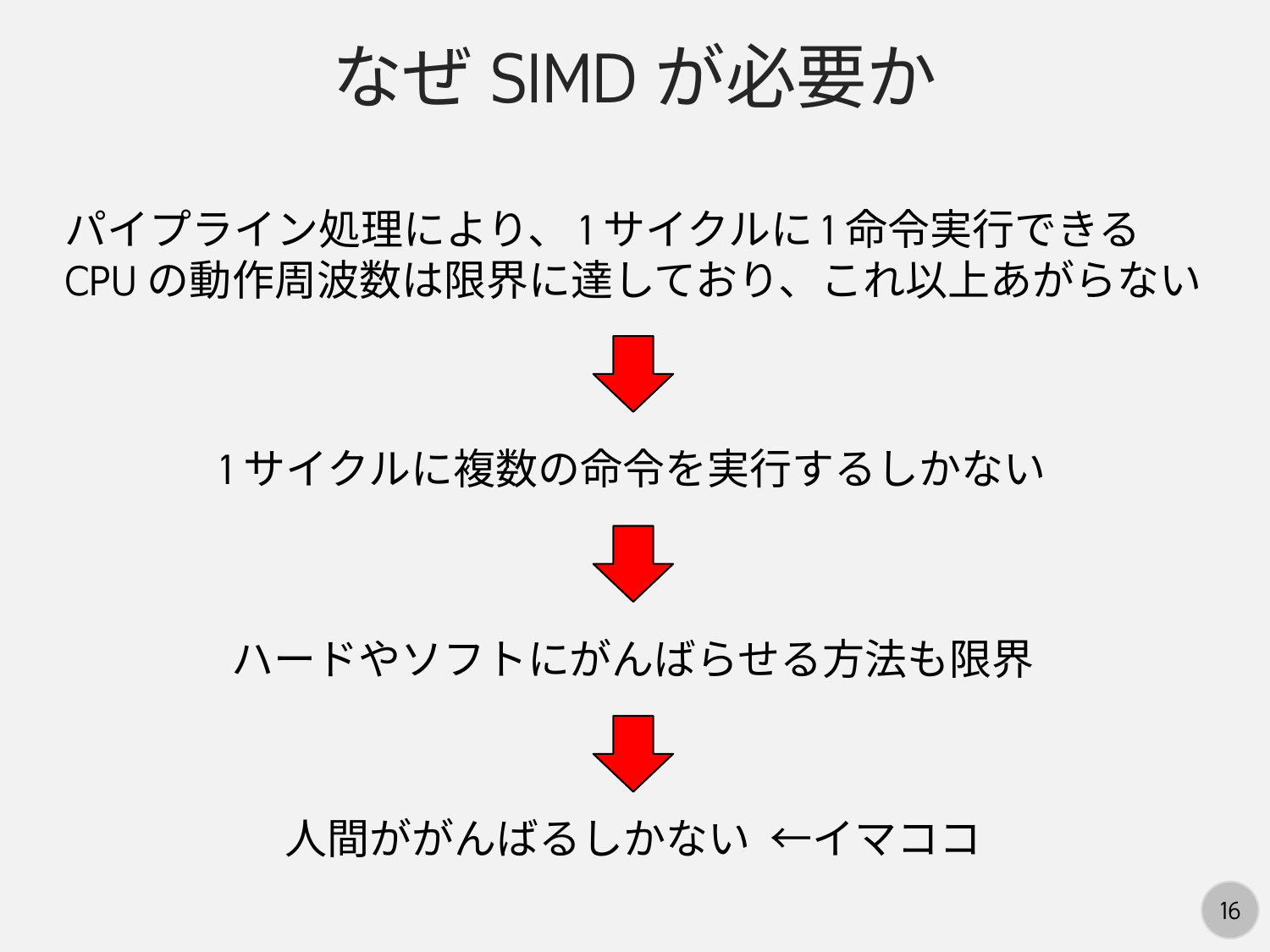

なぜSIMDが必要か
パイプライン処理により、1サイクルに1命令実行できる
CPUの動作周波数は限界に達しており、これ以上あがらない

1サイクルに複数の命令を実行するしかない

ハードやソフトにがんばらせる方法も限界

人間ががんばるしかない  ←イマココ